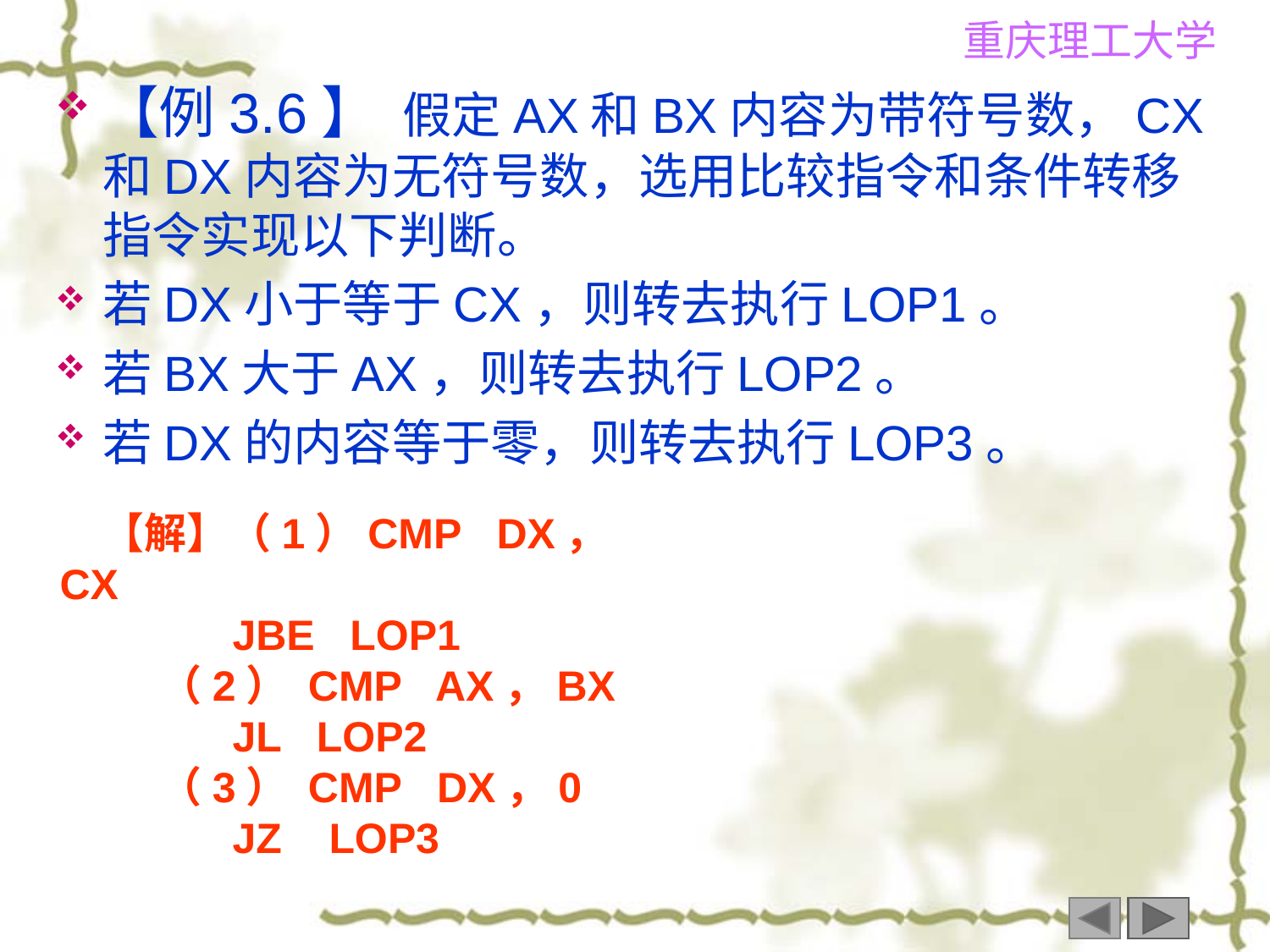

【例3.6】  假定AX和BX内容为带符号数，CX和DX内容为无符号数，选用比较指令和条件转移指令实现以下判断。
若DX小于等于CX，则转去执行LOP1。
若BX大于AX，则转去执行LOP2。
若DX的内容等于零，则转去执行LOP3。

【解】（1）CMP   DX，CX
           JBE   LOP1
     （2） CMP   AX，BX
           JL   LOP2
     （3） CMP   DX，0
           JZ    LOP3